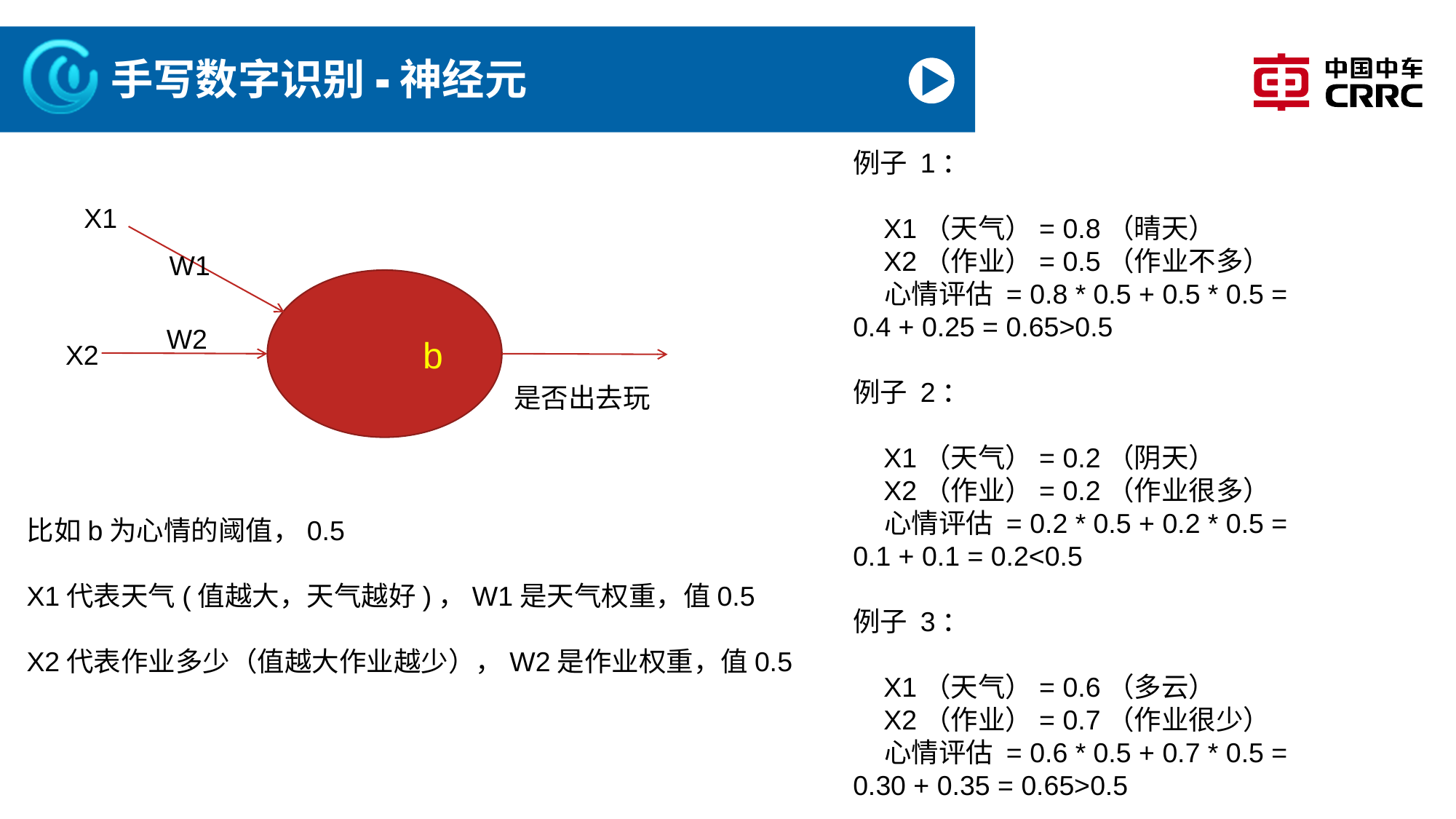

# 手写数字识别-神经元
例子 1：

    X1（天气）= 0.8（晴天）
    X2（作业）= 0.5（作业不多）
    心情评估 = 0.8 * 0.5 + 0.5 * 0.5 = 0.4 + 0.25 = 0.65>0.5

例子 2：

    X1（天气）= 0.2（阴天）
    X2（作业）= 0.2（作业很多）
    心情评估 = 0.2 * 0.5 + 0.2 * 0.5 = 0.1 + 0.1 = 0.2<0.5

例子 3：

    X1（天气）= 0.6（多云）
    X2（作业）= 0.7（作业很少）
    心情评估 = 0.6 * 0.5 + 0.7 * 0.5 = 0.30 + 0.35 = 0.65>0.5
X1
W1

W2
b
X2
是否出去玩
比如b为心情的阈值，0.5

X1代表天气(值越大，天气越好)，W1是天气权重，值0.5

X2代表作业多少（值越大作业越少），W2是作业权重，值0.5
107